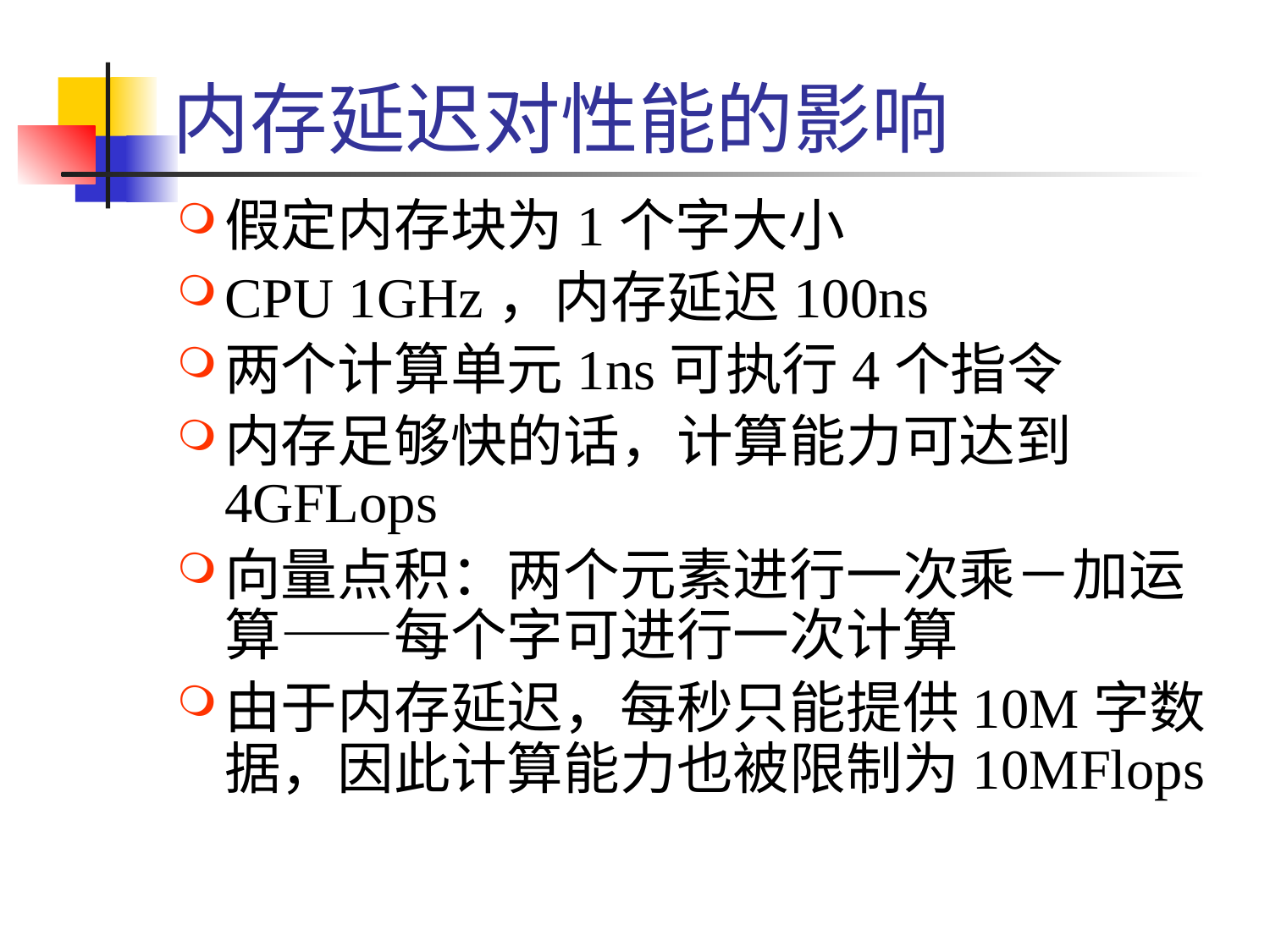

# 内存延迟对性能的影响
假定内存块为1个字大小
CPU 1GHz，内存延迟100ns
两个计算单元1ns可执行4个指令
内存足够快的话，计算能力可达到4GFLops
向量点积：两个元素进行一次乘－加运算——每个字可进行一次计算
由于内存延迟，每秒只能提供10M字数据，因此计算能力也被限制为10MFlops